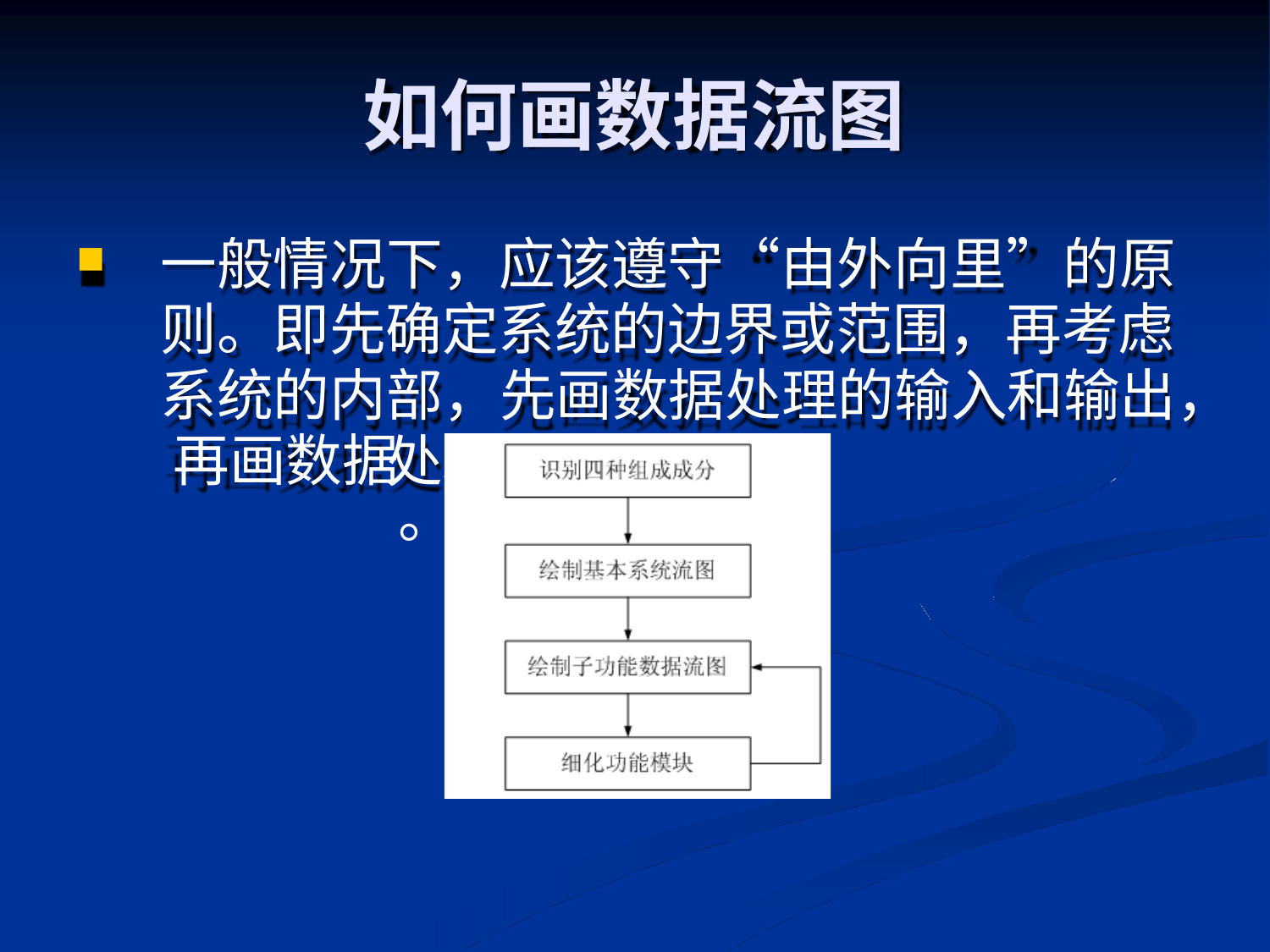

# 如何画数据流图

一般情况下，应该遵守“由外向里”的原 则。即先确定系统的边界或范围，再考虑 系统的内部，先画数据处理的输入和输出，  再画数据

处理内部 。